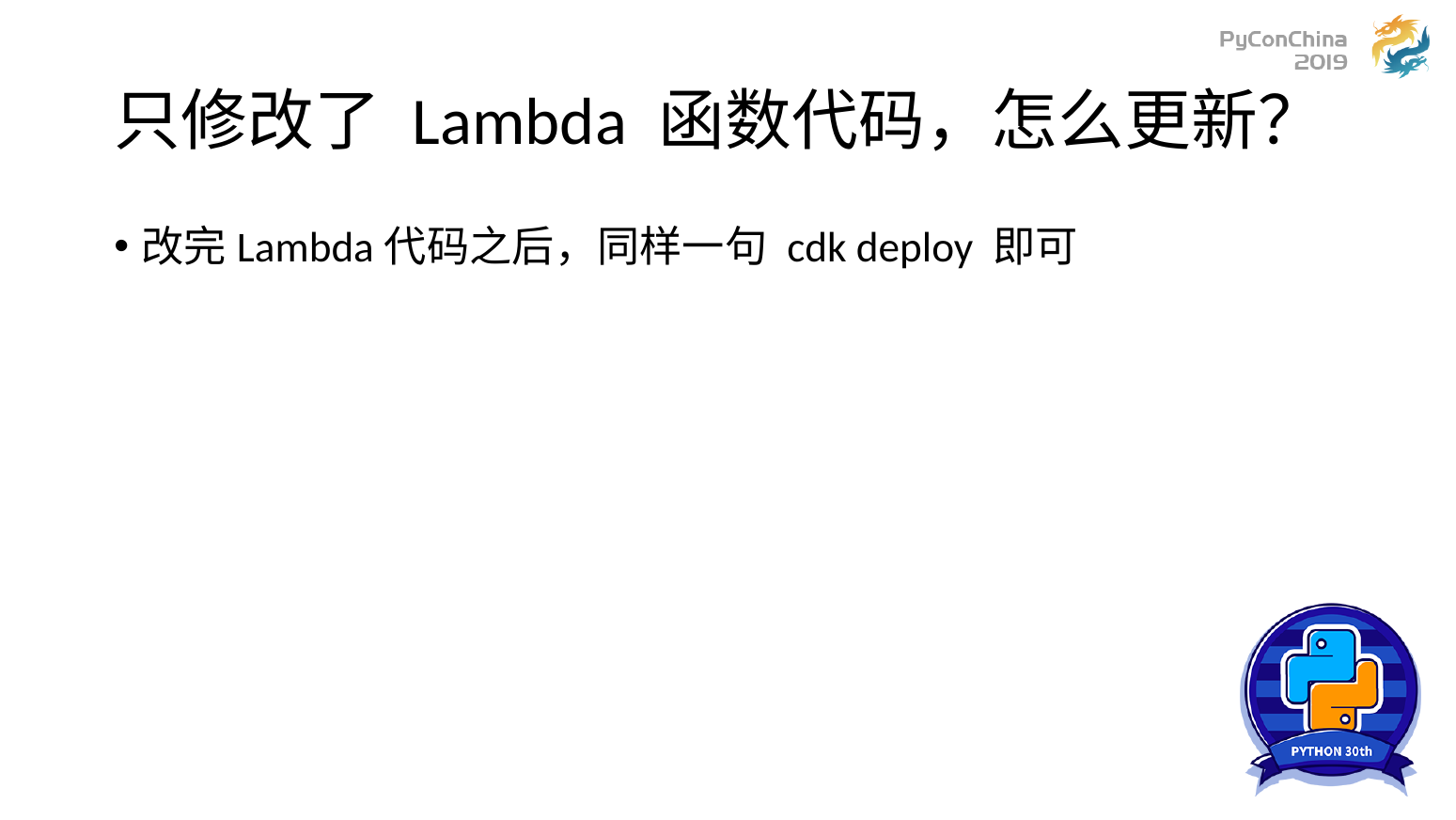

# 只修改了 Lambda 函数代码，怎么更新？
改完Lambda代码之后，同样一句 cdk deploy 即可